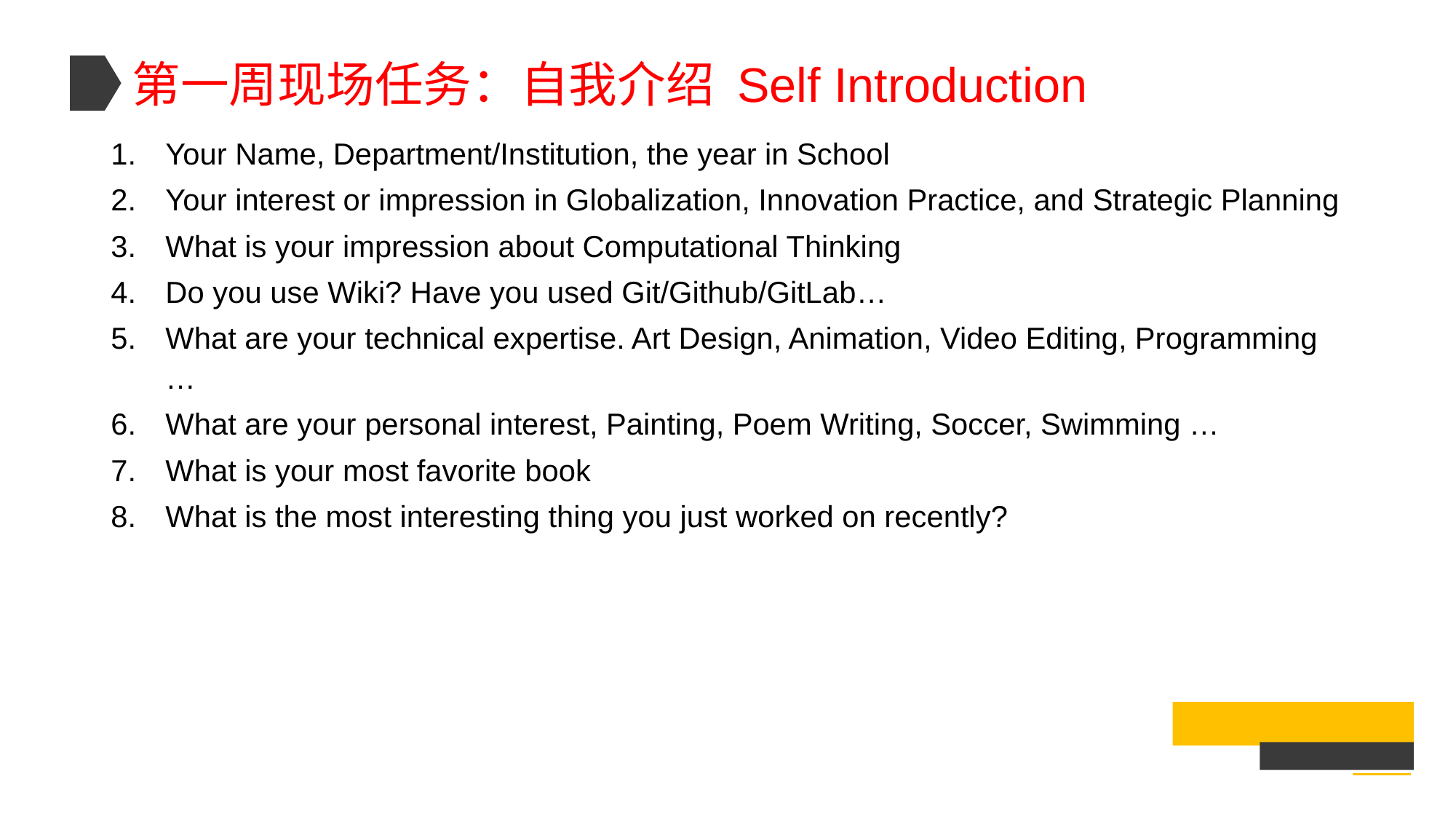

第一周现场任务：自我介绍 Self Introduction

Your Name, Department/Institution, the year in School
Your interest or impression in Globalization, Innovation Practice, and Strategic Planning
What is your impression about Computational Thinking
Do you use Wiki? Have you used Git/Github/GitLab…
What are your technical expertise. Art Design, Animation, Video Editing, Programming …
What are your personal interest, Painting, Poem Writing, Soccer, Swimming …
What is your most favorite book
What is the most interesting thing you just worked on recently?